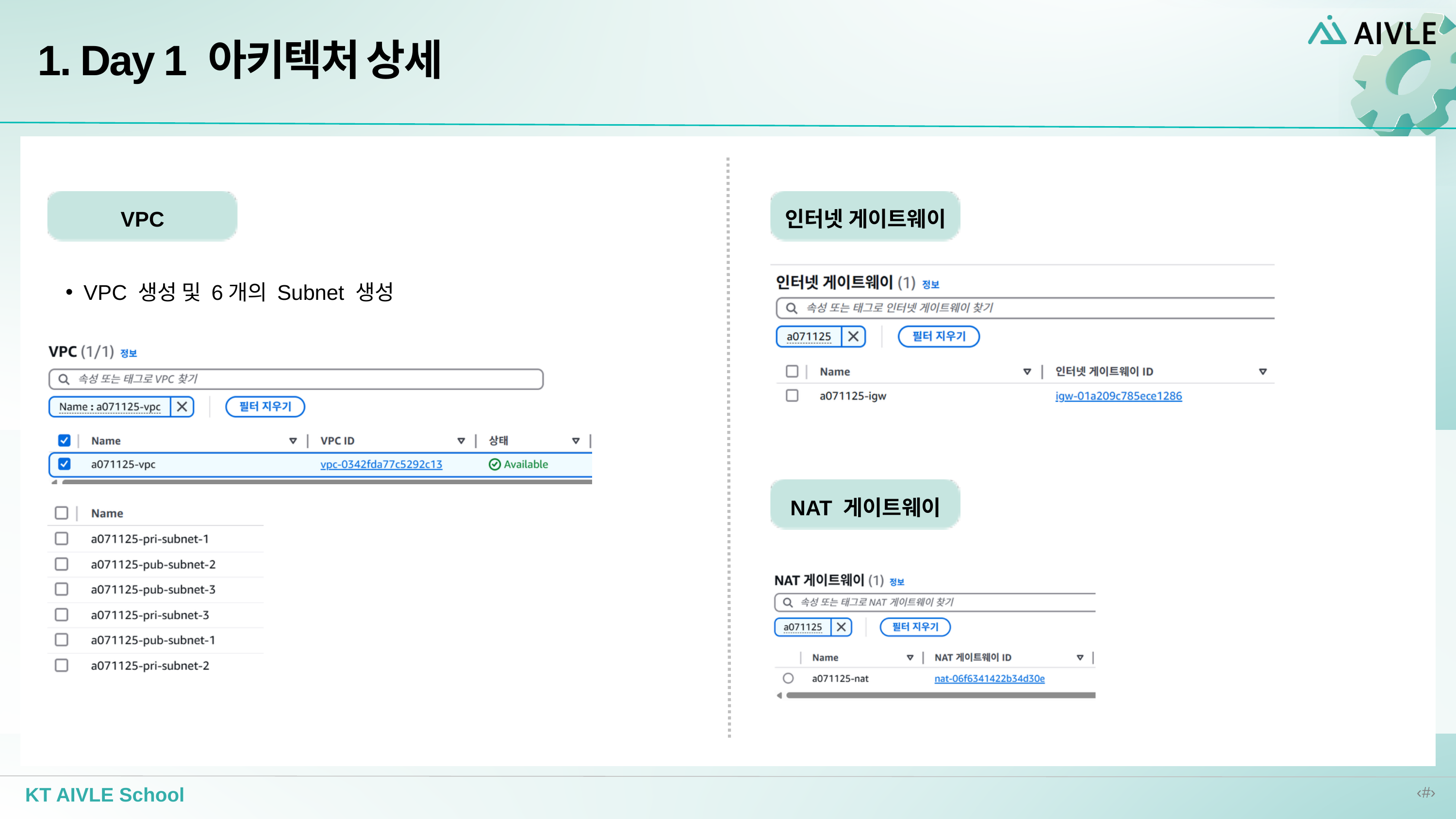

1. Day 1 아키텍처 상세

VPC

인터넷 게이트웨이

VPC 생성 및 6개의 Subnet 생성

NAT 게이트웨이

KT AIVLE School

‹#›